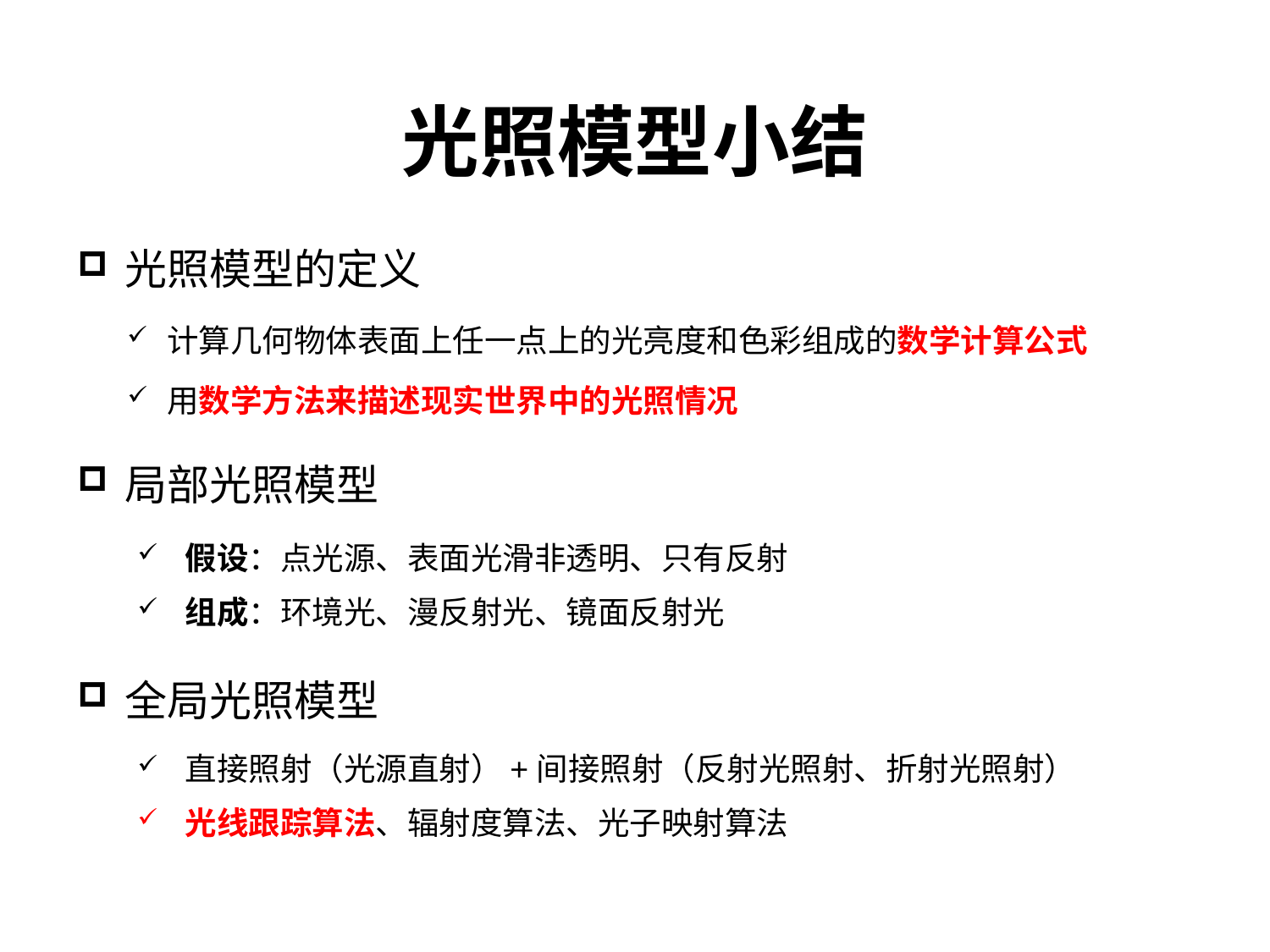

# 光照模型小结
光照模型的定义
计算几何物体表面上任一点上的光亮度和色彩组成的数学计算公式
用数学方法来描述现实世界中的光照情况
局部光照模型
假设：点光源、表面光滑非透明、只有反射
组成：环境光、漫反射光、镜面反射光
全局光照模型
直接照射（光源直射）+间接照射（反射光照射、折射光照射）
光线跟踪算法、辐射度算法、光子映射算法